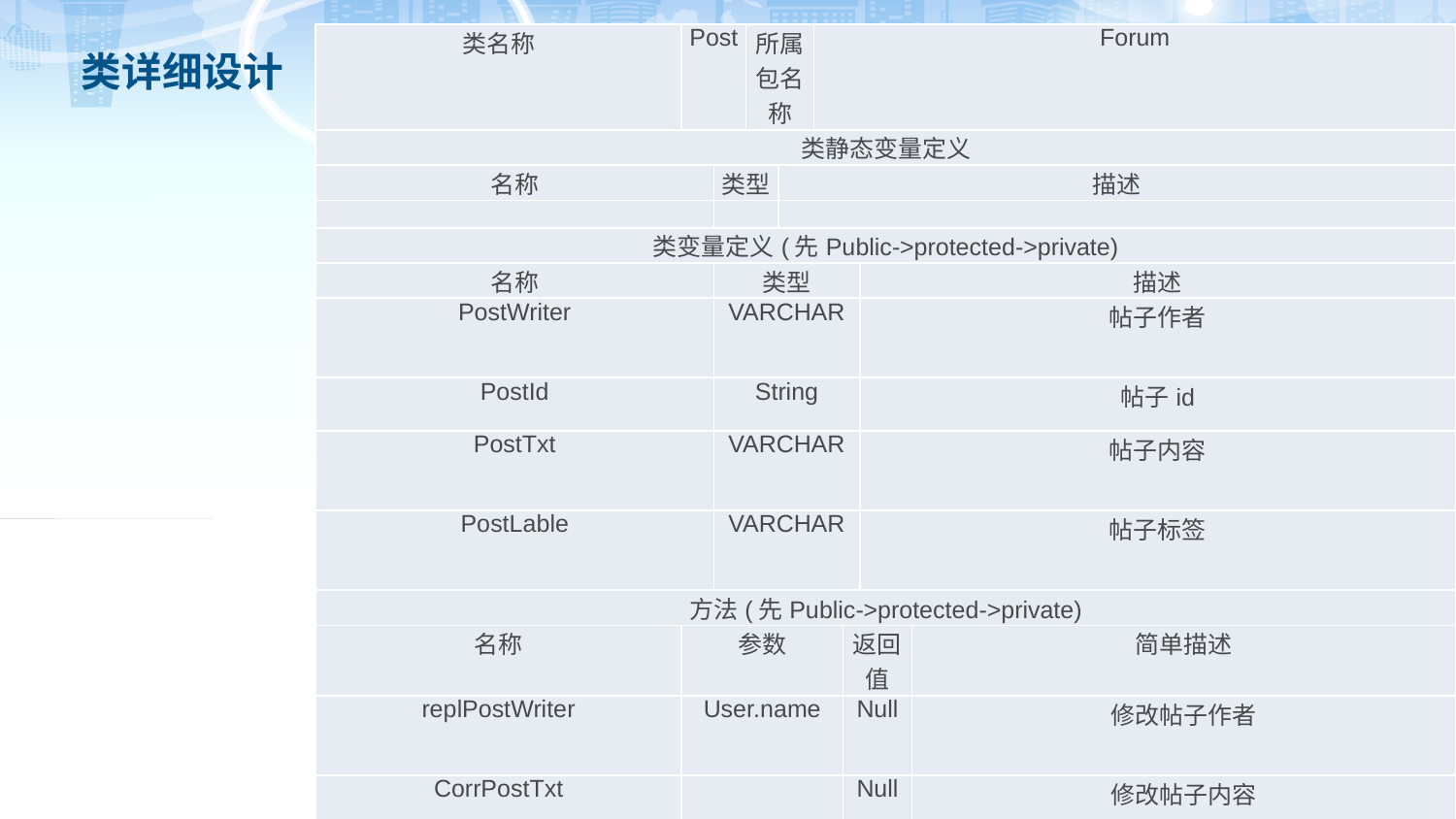

# 类详细设计
| 类名称 | Post |  | 所属包名称 |  | Forum |  |  |  |
| --- | --- | --- | --- | --- | --- | --- | --- | --- |
| 类静态变量定义 |  |  |  |  |  |  |  |  |
| 名称 |  | 类型 |  | 描述 |  |  |  |  |
|  |  |  |  |  |  |  |  |  |
| 类变量定义(先Public->protected->private) |  |  |  |  |  |  |  |  |
| 名称 |  | 类型 |  |  |  |  | 描述 |  |
| PostWriter |  | VARCHAR |  |  |  |  | 帖子作者 |  |
| PostId |  | String |  |  |  |  | 帖子id |  |
| PostTxt |  | VARCHAR |  |  |  |  | 帖子内容 |  |
| PostLable |  | VARCHAR |  |  |  |  | 帖子标签 |  |
| 方法(先Public->protected->private) |  |  |  |  |  |  |  |  |
| 名称 | 参数 |  |  |  |  | 返回值 |  | 简单描述 |
| replPostWriter | User.name |  |  |  |  | Null |  | 修改帖子作者 |
| CorrPostTxt |  |  |  |  |  | Null |  | 修改帖子内容 |
| CorrPostLable | Post.lable |  |  |  |  | Null |  | 修改帖子标签 |